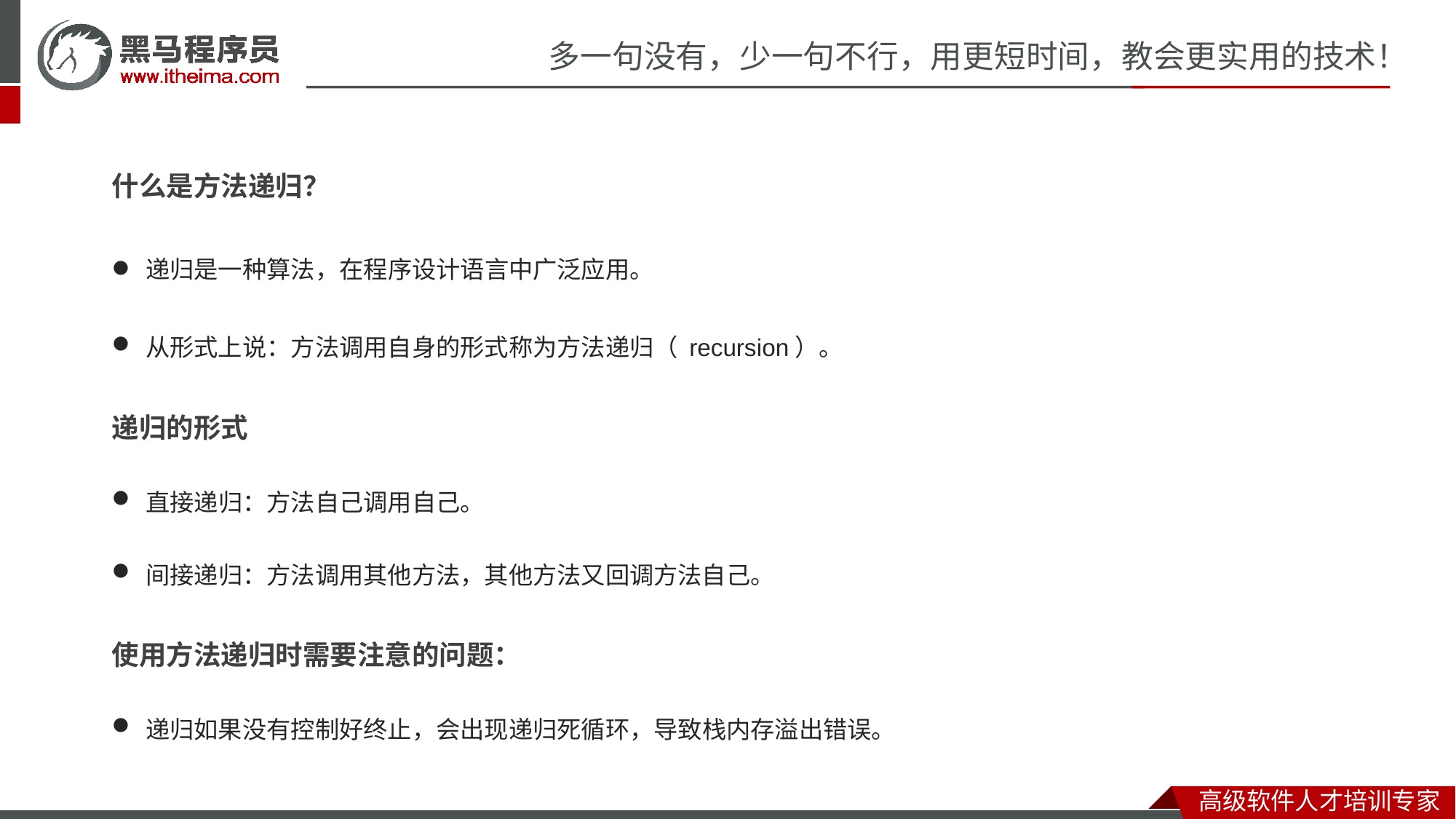

什么是方法递归？
递归是一种算法，在程序设计语言中广泛应用。
从形式上说：方法调用自身的形式称为方法递归（ recursion）。
递归的形式
直接递归：方法自己调用自己。
间接递归：方法调用其他方法，其他方法又回调方法自己。
使用方法递归时需要注意的问题：
递归如果没有控制好终止，会出现递归死循环，导致栈内存溢出错误。